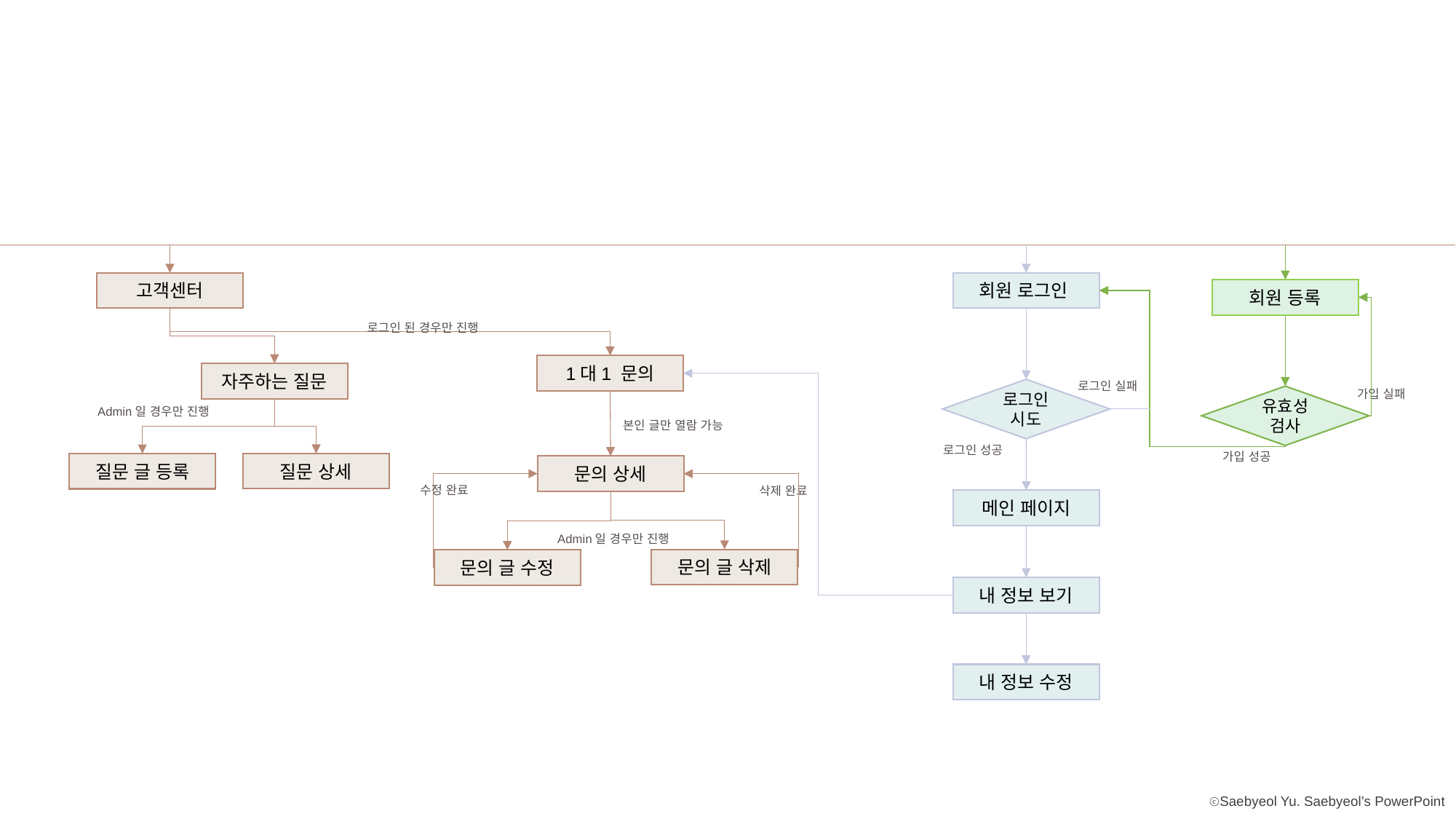

회원 로그인
고객센터
회원 등록
로그인 된 경우만 진행
1대1 문의
자주하는 질문
로그인 실패
로그인 시도
가입 실패
유효성 검사
Admin일 경우만 진행
본인 글만 열람 가능
로그인 성공
가입 성공
질문 상세
질문 글 등록
문의 상세
수정 완료
삭제 완료
메인 페이지
Admin일 경우만 진행
문의 글 삭제
문의 글 수정
내 정보 보기
내 정보 수정